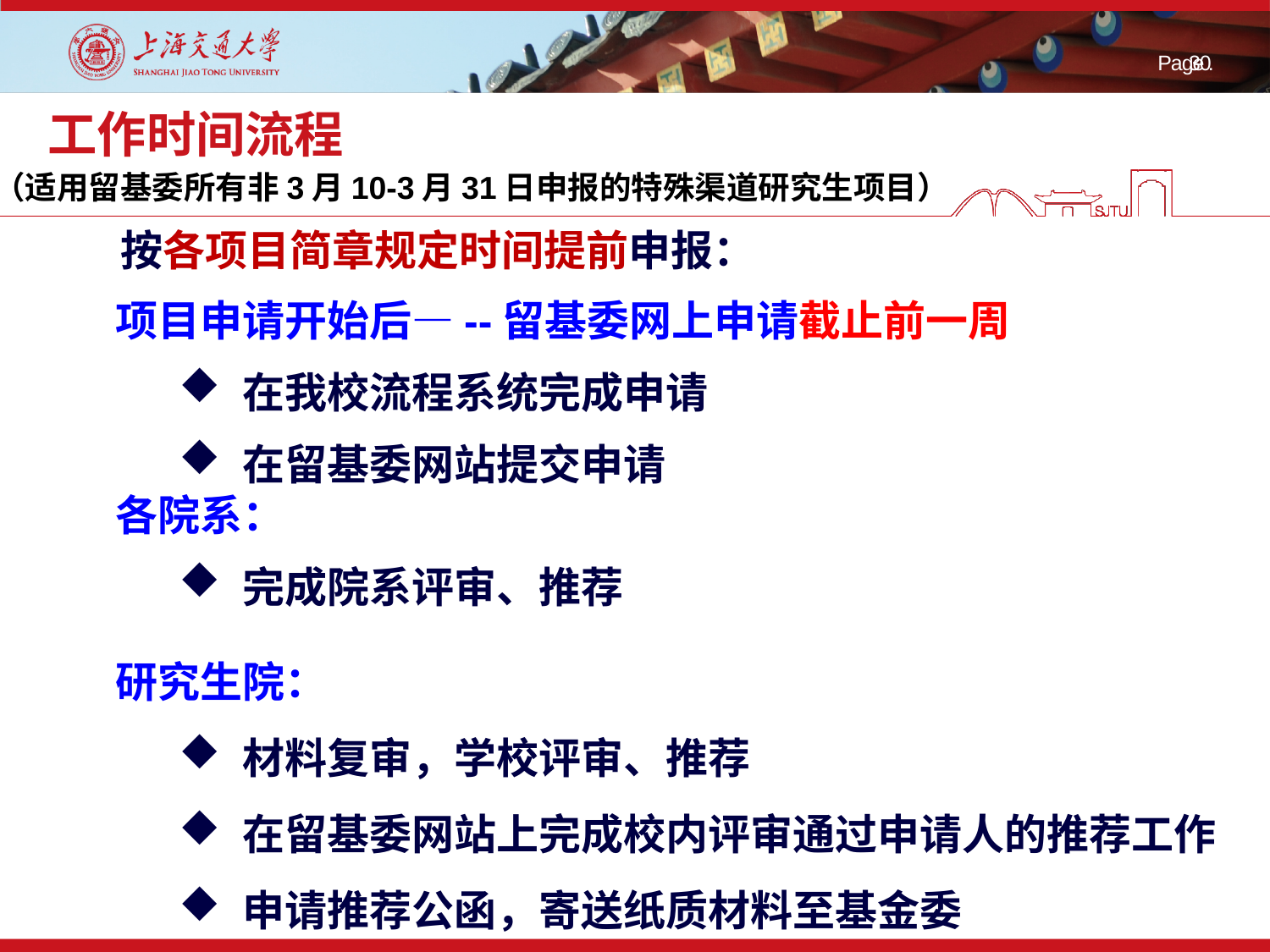

# 工作时间流程
（适用留基委所有非3月10-3月31日申报的特殊渠道研究生项目）

按各项目简章规定时间提前申报：
项目申请开始后—--留基委网上申请截止前一周
在我校流程系统完成申请
在留基委网站提交申请
各院系：
完成院系评审、推荐
研究生院：
材料复审，学校评审、推荐
在留基委网站上完成校内评审通过申请人的推荐工作
申请推荐公函，寄送纸质材料至基金委